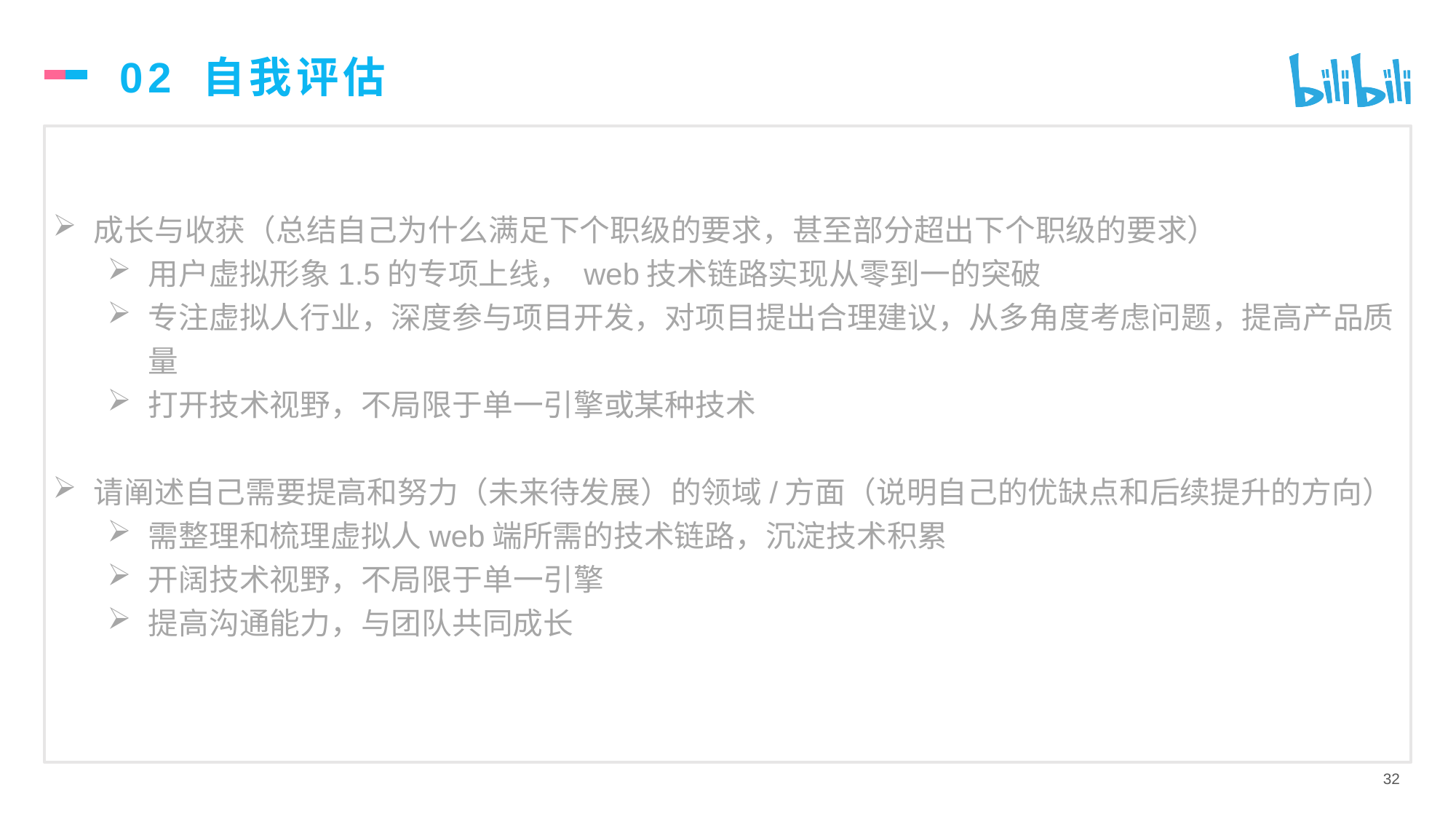

# 02 自我评估
成长与收获（总结自己为什么满足下个职级的要求，甚至部分超出下个职级的要求）
用户虚拟形象1.5的专项上线， web技术链路实现从零到一的突破
专注虚拟人行业，深度参与项目开发，对项目提出合理建议，从多角度考虑问题，提高产品质量
打开技术视野，不局限于单一引擎或某种技术

请阐述自己需要提高和努力（未来待发展）的领域/方面（说明自己的优缺点和后续提升的方向）
需整理和梳理虚拟人web端所需的技术链路，沉淀技术积累
开阔技术视野，不局限于单一引擎
提高沟通能力，与团队共同成长